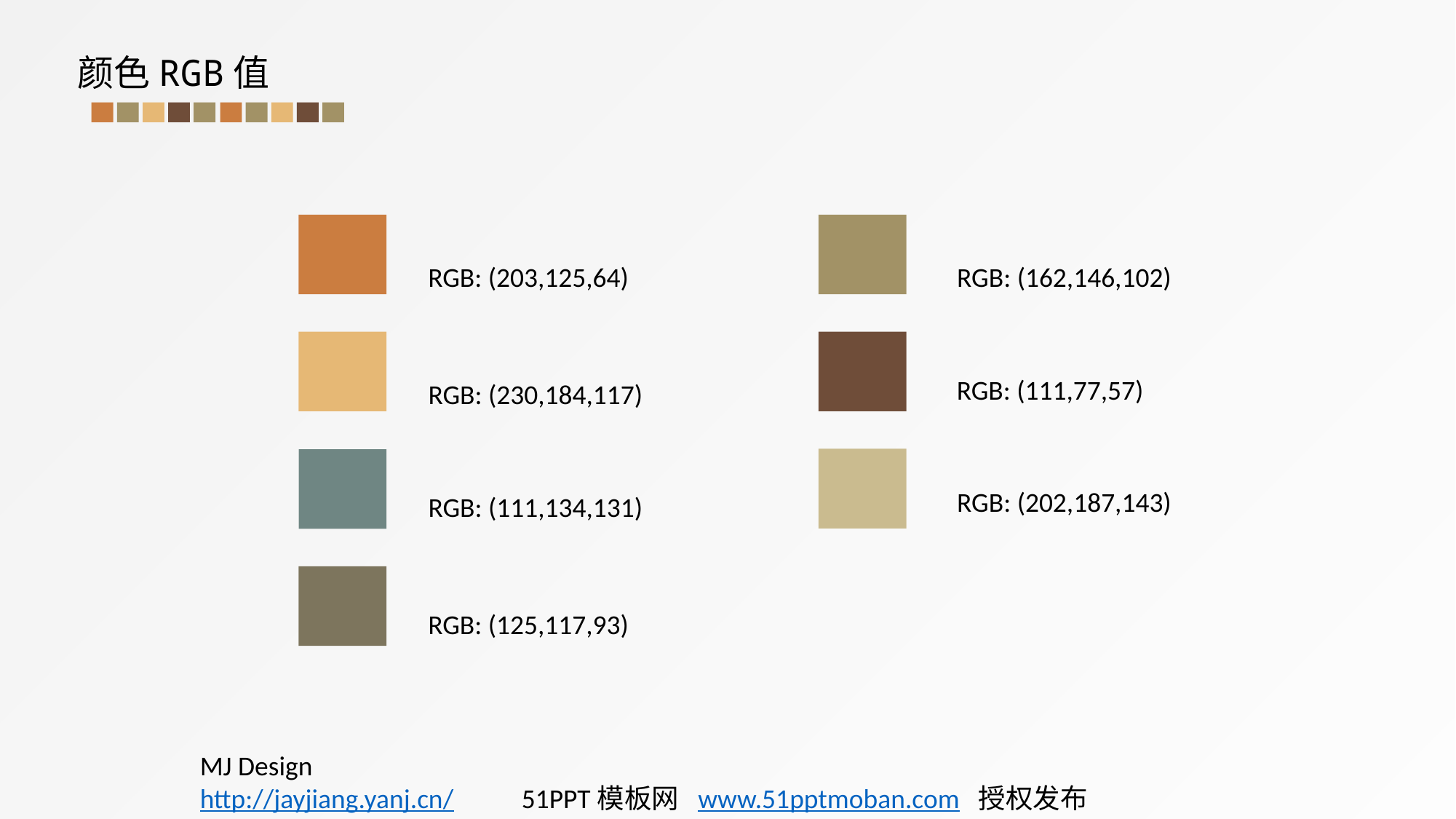

颜色RGB值

RGB: (203,125,64)
RGB: (162,146,102)

RGB: (111,77,57)
RGB: (230,184,117)

RGB: (202,187,143)
RGB: (111,134,131)

RGB: (125,117,93)
MJ Design
http://jayjiang.yanj.cn/           51PPT模板网  www.51pptmoban.com  授权发布

51PPT模板网  www.51pptmoban.com   授权发布